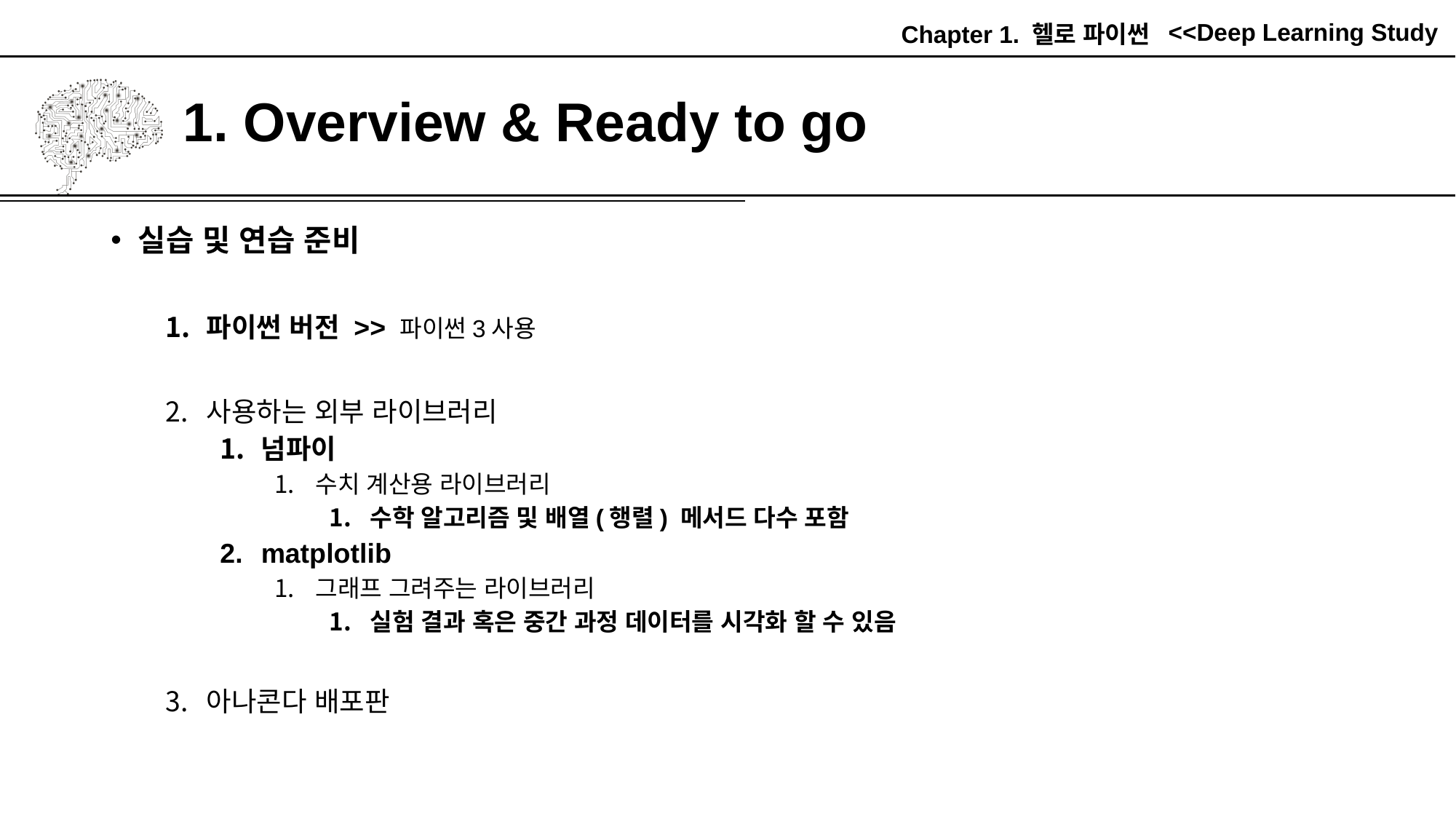

Chapter 1. 헬로 파이썬
# 1. Overview & Ready to go
실습 및 연습 준비

파이썬 버전 >> 파이썬3사용

사용하는 외부 라이브러리
넘파이
수치 계산용 라이브러리
수학 알고리즘 및 배열(행렬) 메서드 다수 포함
matplotlib
그래프 그려주는 라이브러리
실험 결과 혹은 중간 과정 데이터를 시각화 할 수 있음

아나콘다 배포판